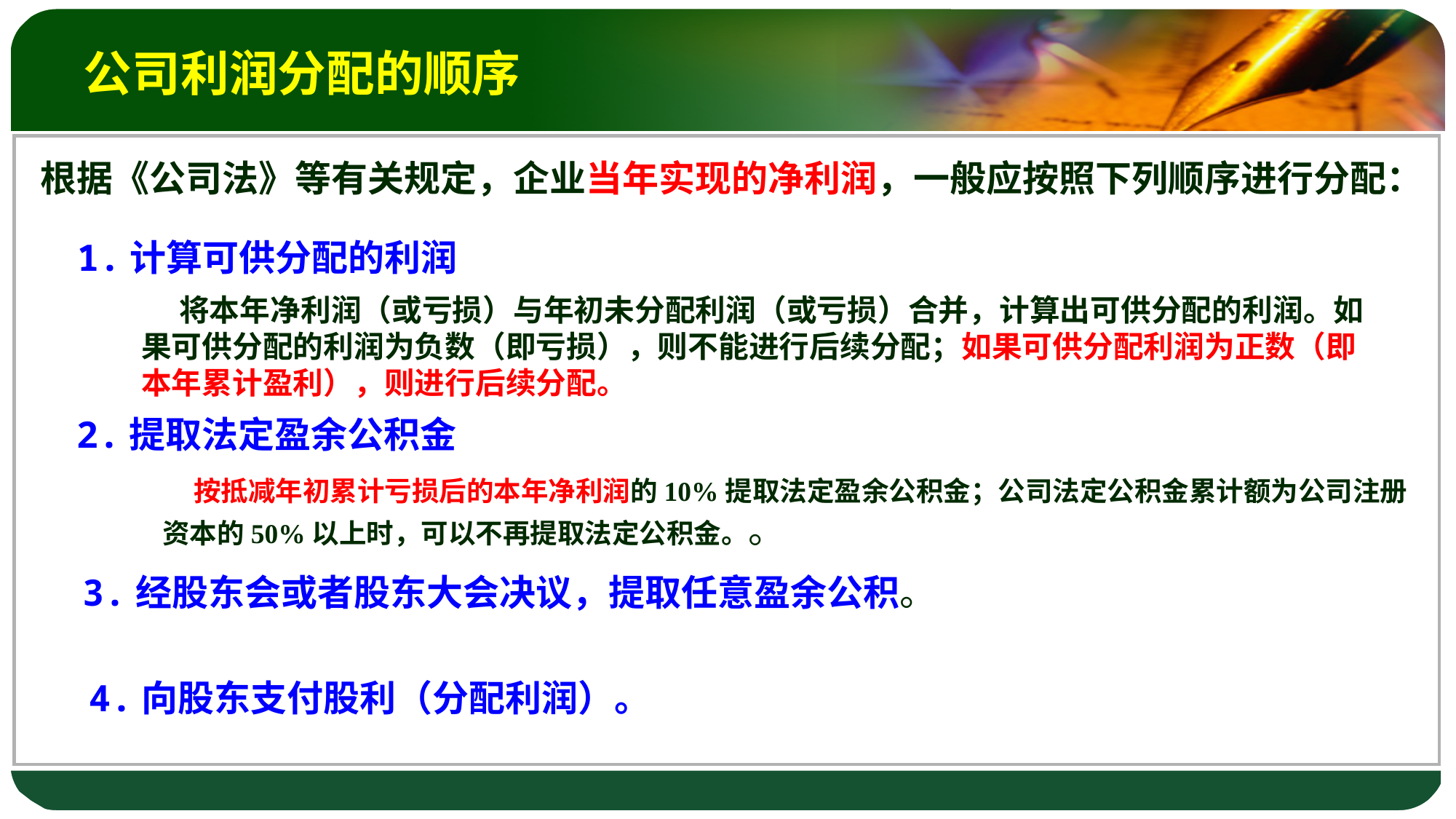

# 公司利润分配的顺序
根据《公司法》等有关规定，企业当年实现的净利润，一般应按照下列顺序进行分配：
1.计算可供分配的利润
将本年净利润（或亏损）与年初未分配利润（或亏损）合并，计算出可供分配的利润。如果可供分配的利润为负数（即亏损），则不能进行后续分配；如果可供分配利润为正数（即本年累计盈利），则进行后续分配。
2.提取法定盈余公积金
    按抵减年初累计亏损后的本年净利润的10%提取法定盈余公积金；公司法定公积金累计额为公司注册资本的50%以上时，可以不再提取法定公积金。。
3.经股东会或者股东大会决议，提取任意盈余公积。
4.向股东支付股利（分配利润）。